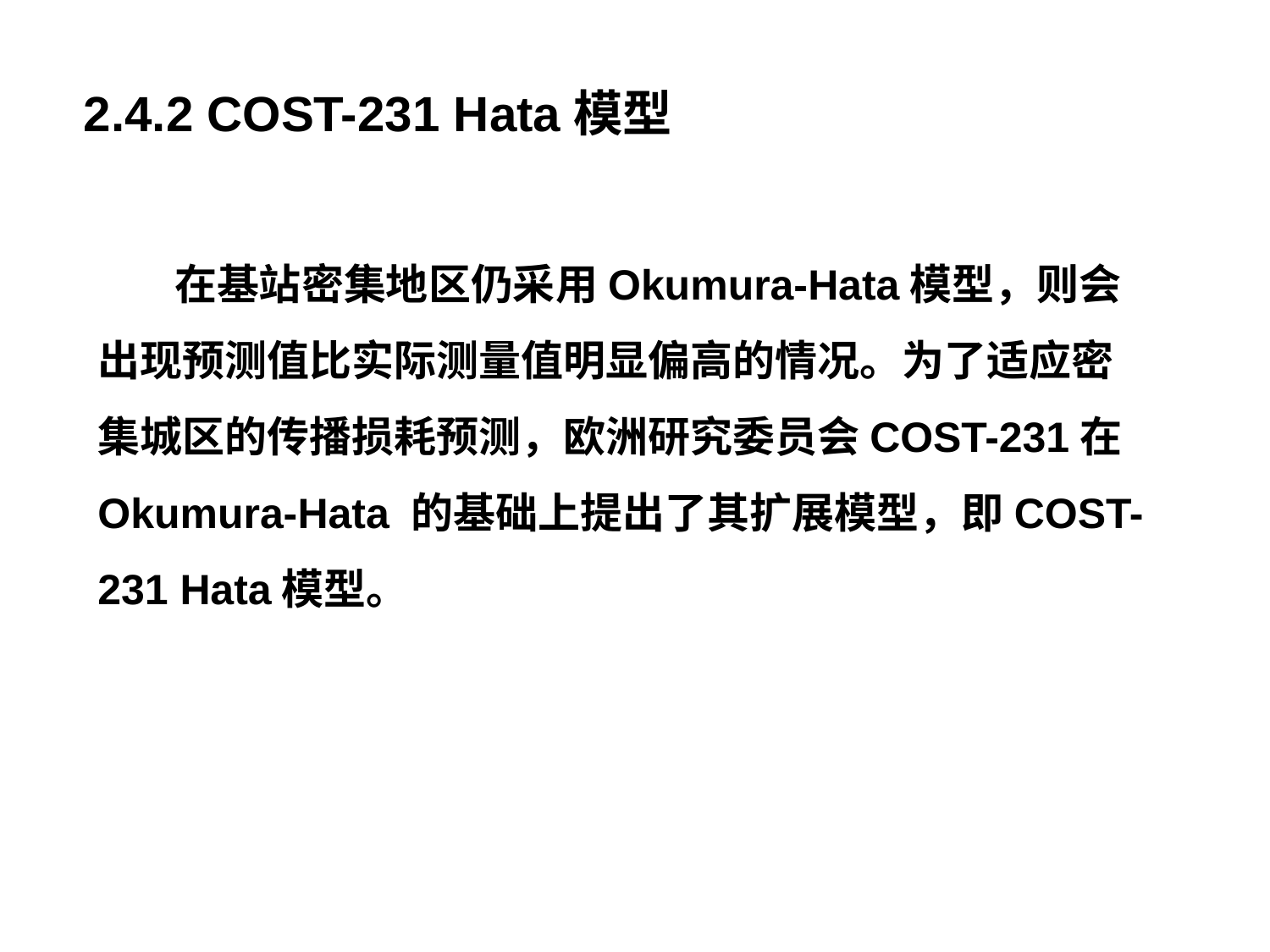

2.4.2 COST-231 Hata模型
       在基站密集地区仍采用Okumura-Hata模型，则会出现预测值比实际测量值明显偏高的情况。为了适应密集城区的传播损耗预测，欧洲研究委员会COST-231在Okumura-Hata 的基础上提出了其扩展模型，即COST-231 Hata模型。